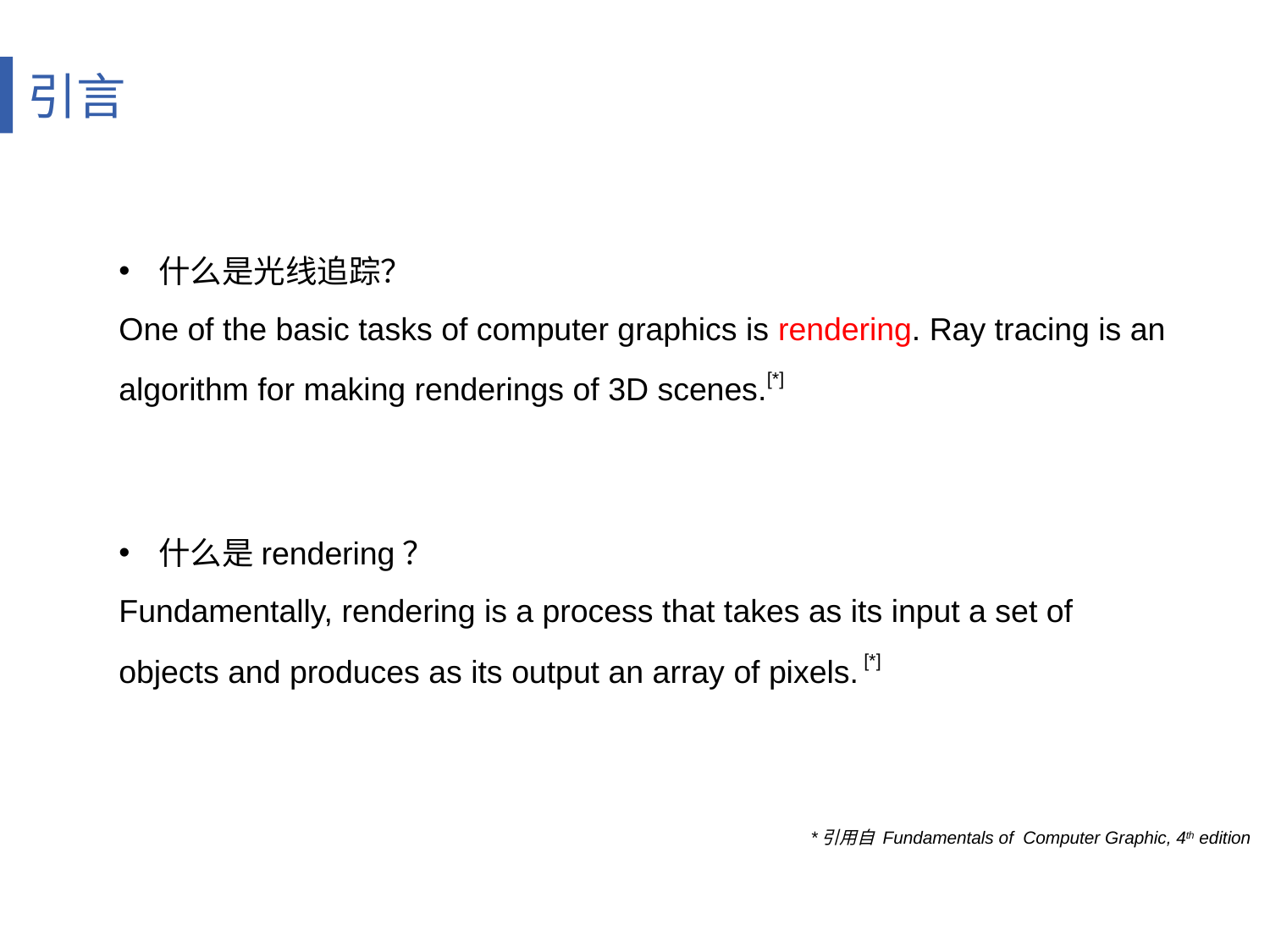

引言
什么是光线追踪？
One of the basic tasks of computer graphics is rendering. Ray tracing is an algorithm for making renderings of 3D scenes.[*]
什么是rendering？
Fundamentally, rendering is a process that takes as its input a set of objects and produces as its output an array of pixels. [*]
*引用自 Fundamentals of  Computer Graphic, 4th edition